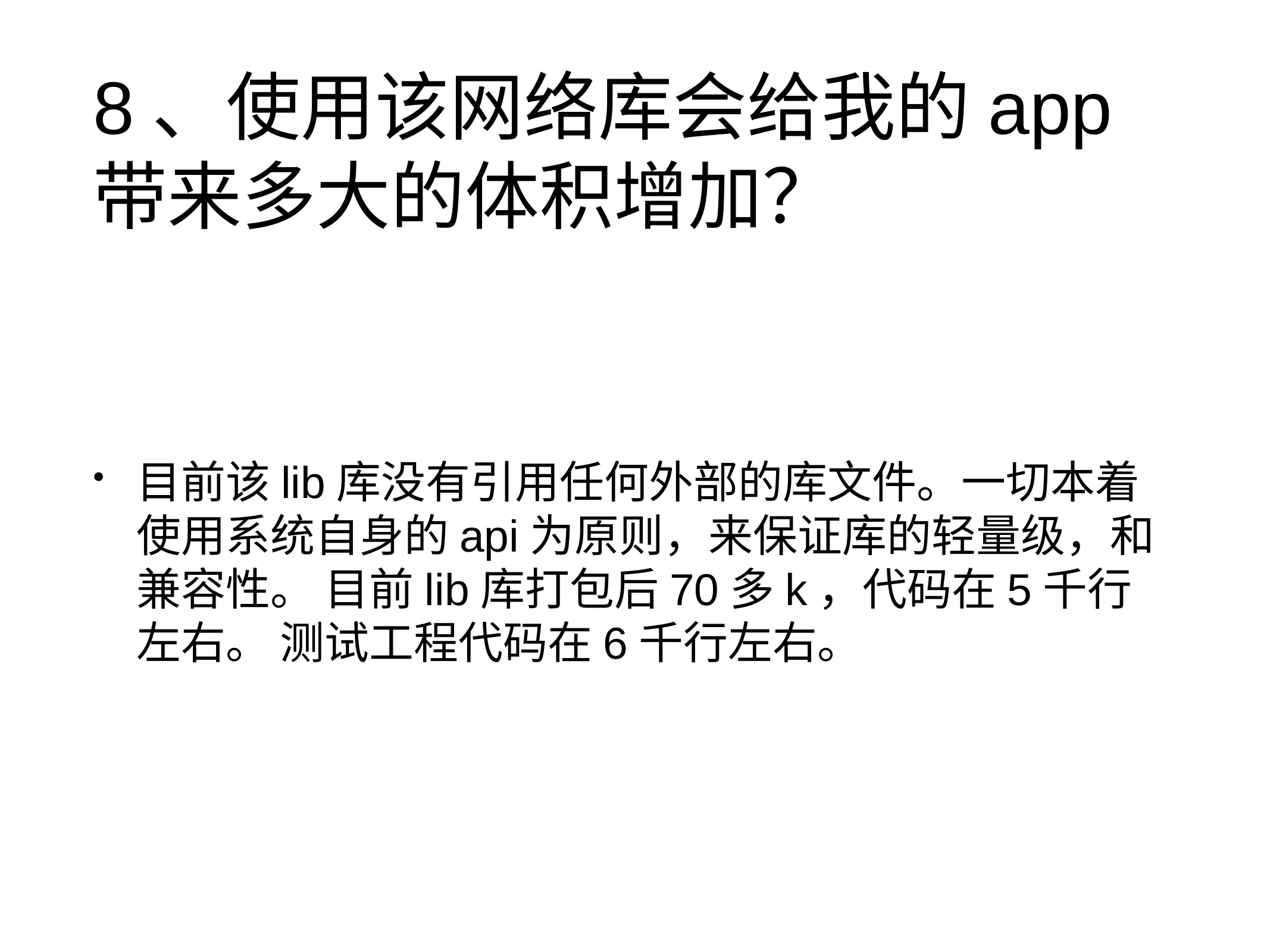

# 8、使用该网络库会给我的app带来多大的体积增加？
目前该lib库没有引用任何外部的库文件。一切本着使用系统自身的api为原则，来保证库的轻量级，和兼容性。 目前lib库打包后70多k，代码在5千行左右。 测试工程代码在6千行左右。